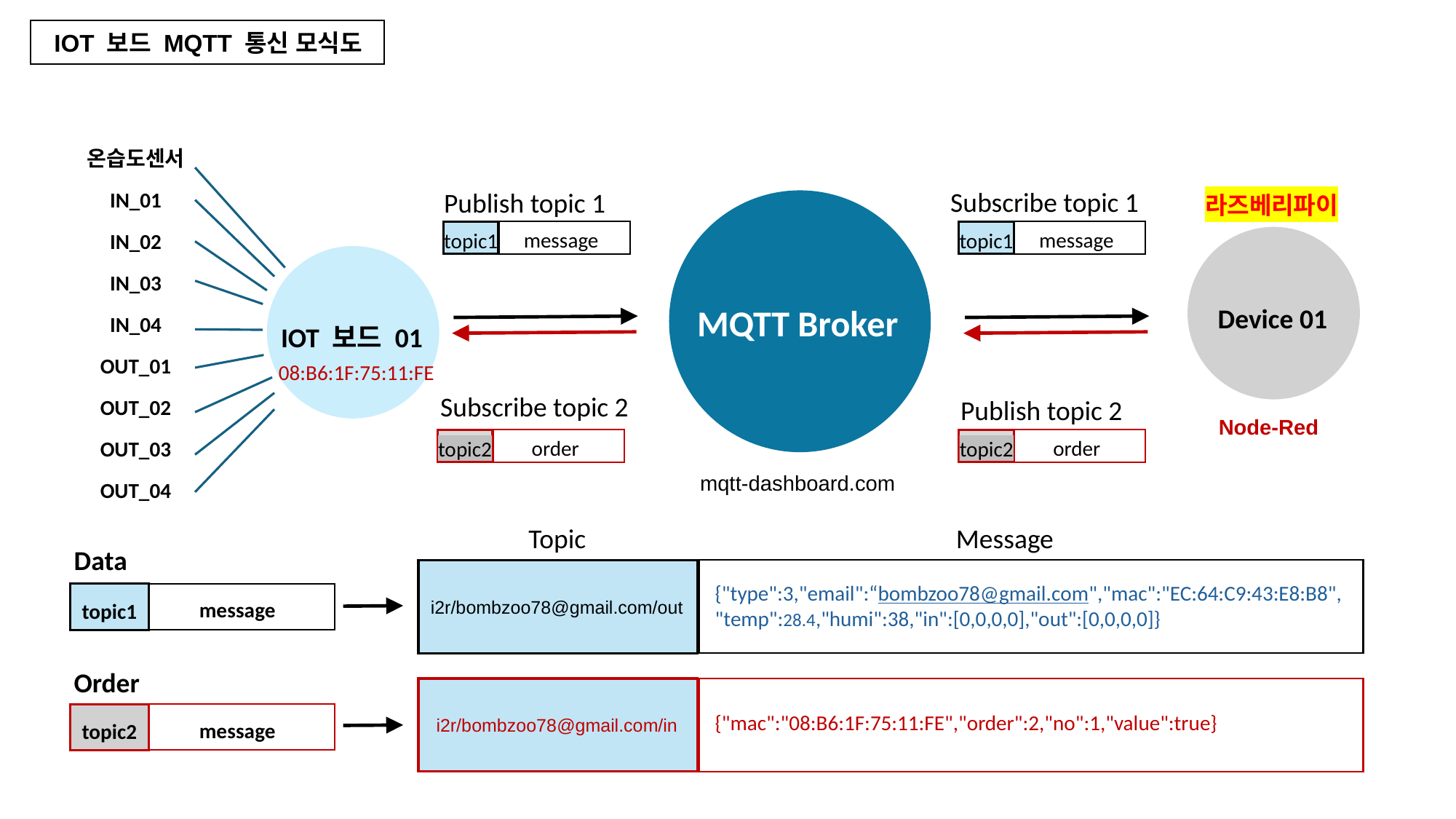

IOT 보드 MQTT 통신 모식도
온습도센서
IN_01
IN_02
IN_03
IN_04
OUT_01
OUT_02
OUT_03
OUT_04
Subscribe topic 1
Publish topic 1

라즈베리파이

message
topic1

message
topic1

Device 01

MQTT Broker
IOT 보드 01
08:B6:1F:75:11:FE
Subscribe topic 2
Publish topic 2
Node-Red

order
topic2

order
topic2
mqtt-dashboard.com
Topic
Message
Data

i2r/bombzoo78@gmail.com/out
{"type":3,"email":“bombzoo78@gmail.com","mac":"EC:64:C9:43:E8:B8","temp":28.4,"humi":38,"in":[0,0,0,0],"out":[0,0,0,0]}

message
topic1
Order

i2r/bombzoo78@gmail.com/in
{"mac":"08:B6:1F:75:11:FE","order":2,"no":1,"value":true}

message
topic2